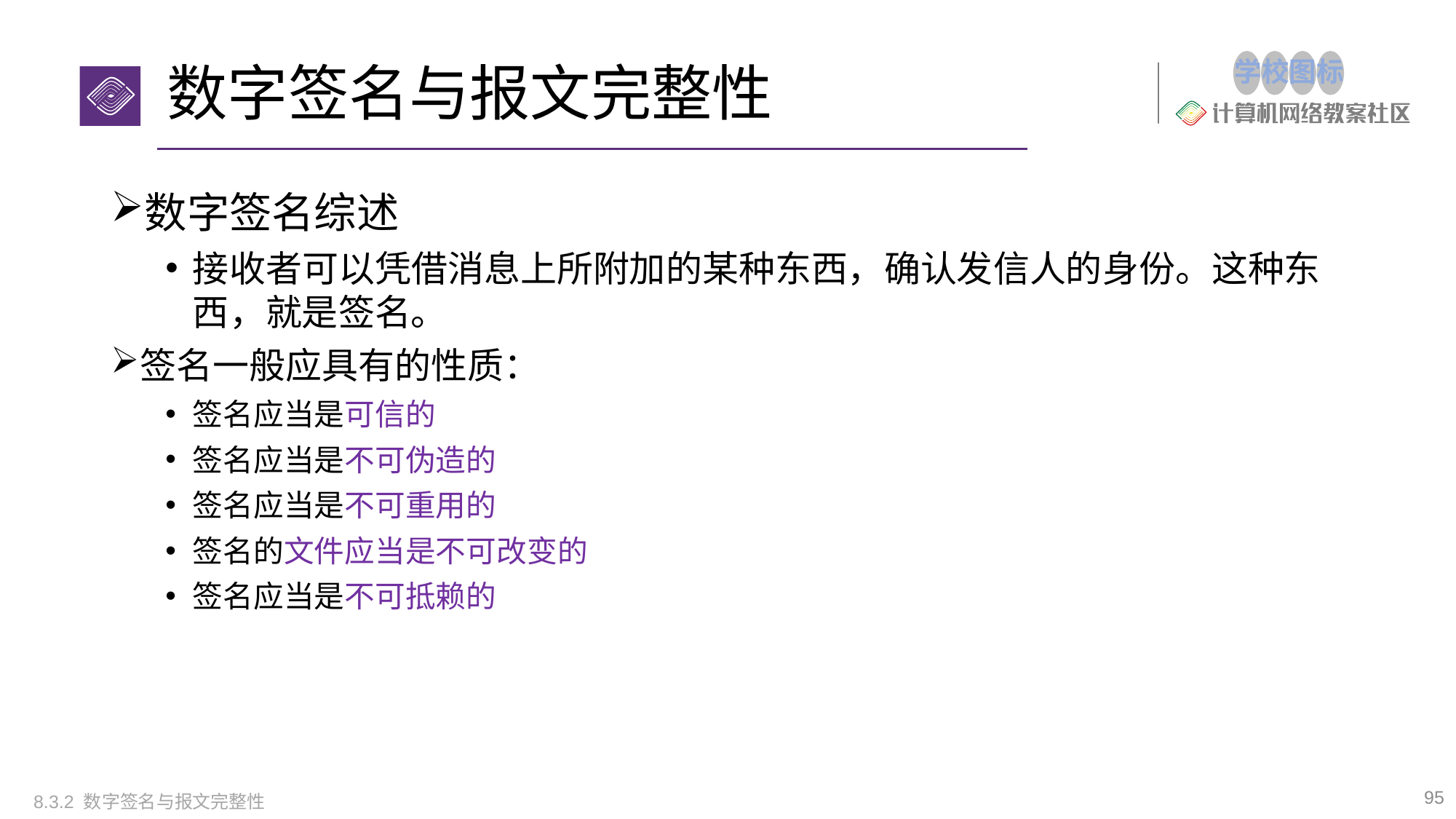

# 数字签名与报文完整性
数字签名综述
接收者可以凭借消息上所附加的某种东西，确认发信人的身份。这种东西，就是签名。
签名一般应具有的性质：
签名应当是可信的
签名应当是不可伪造的
签名应当是不可重用的
签名的文件应当是不可改变的
签名应当是不可抵赖的

95
8.3.2 数字签名与报文完整性